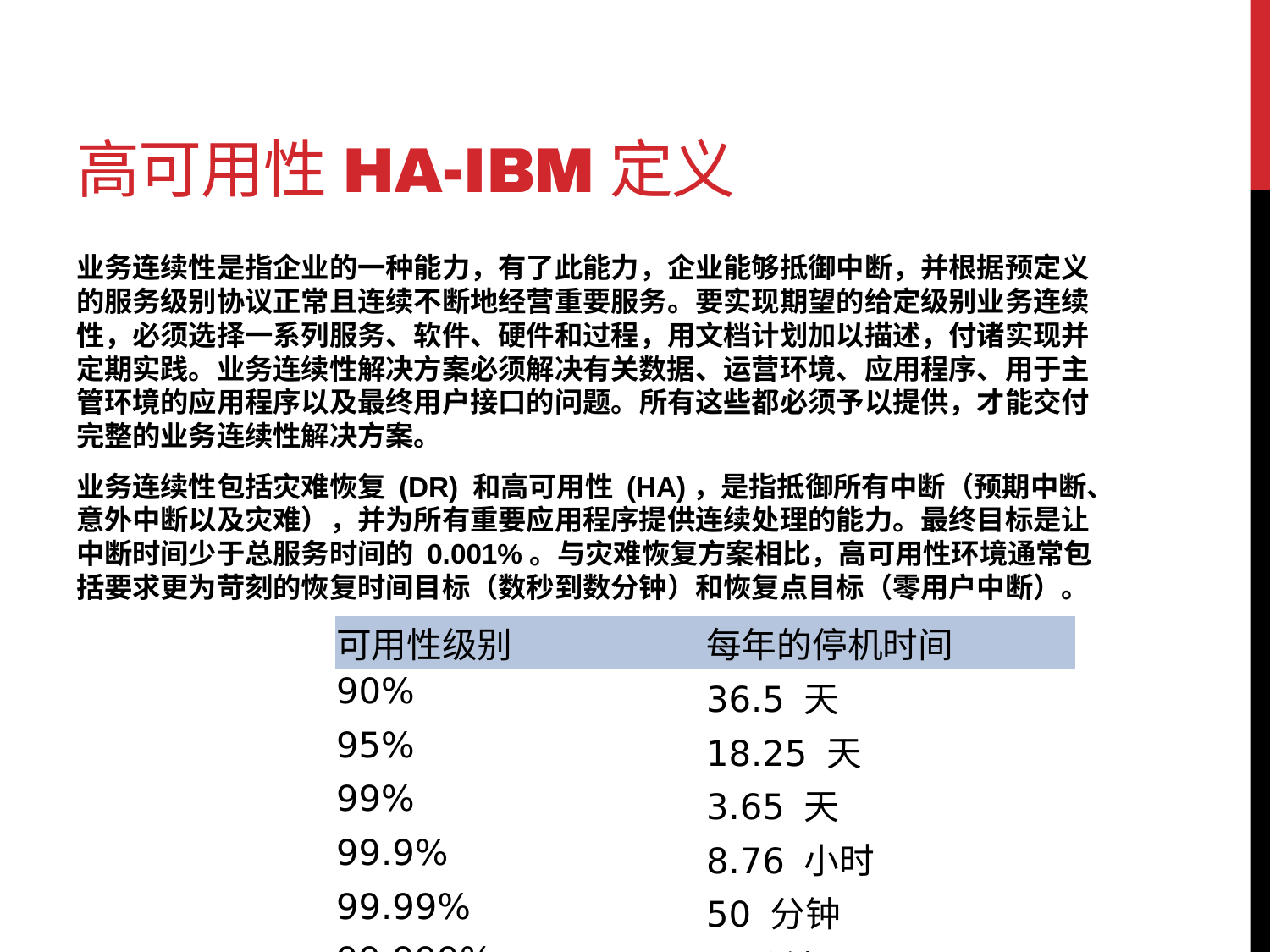

# 高可用性HA-IBM定义
业务连续性是指企业的一种能力，有了此能力，企业能够抵御中断，并根据预定义的服务级别协议正常且连续不断地经营重要服务。要实现期望的给定级别业务连续性，必须选择一系列服务、软件、硬件和过程，用文档计划加以描述，付诸实现并定期实践。业务连续性解决方案必须解决有关数据、运营环境、应用程序、用于主管环境的应用程序以及最终用户接口的问题。所有这些都必须予以提供，才能交付完整的业务连续性解决方案。
业务连续性包括灾难恢复 (DR) 和高可用性 (HA)，是指抵御所有中断（预期中断、意外中断以及灾难），并为所有重要应用程序提供连续处理的能力。最终目标是让中断时间少于总服务时间的 0.001%。与灾难恢复方案相比，高可用性环境通常包括要求更为苛刻的恢复时间目标（数秒到数分钟）和恢复点目标（零用户中断）。
| 可用性级别 | 每年的停机时间 |
| --- | --- |
| 90% | 36.5 天 |
| 95% | 18.25 天 |
| 99% | 3.65 天 |
| 99.9% | 8.76 小时 |
| 99.99% | 50 分钟 |
| 99.999% | 5 分钟 |